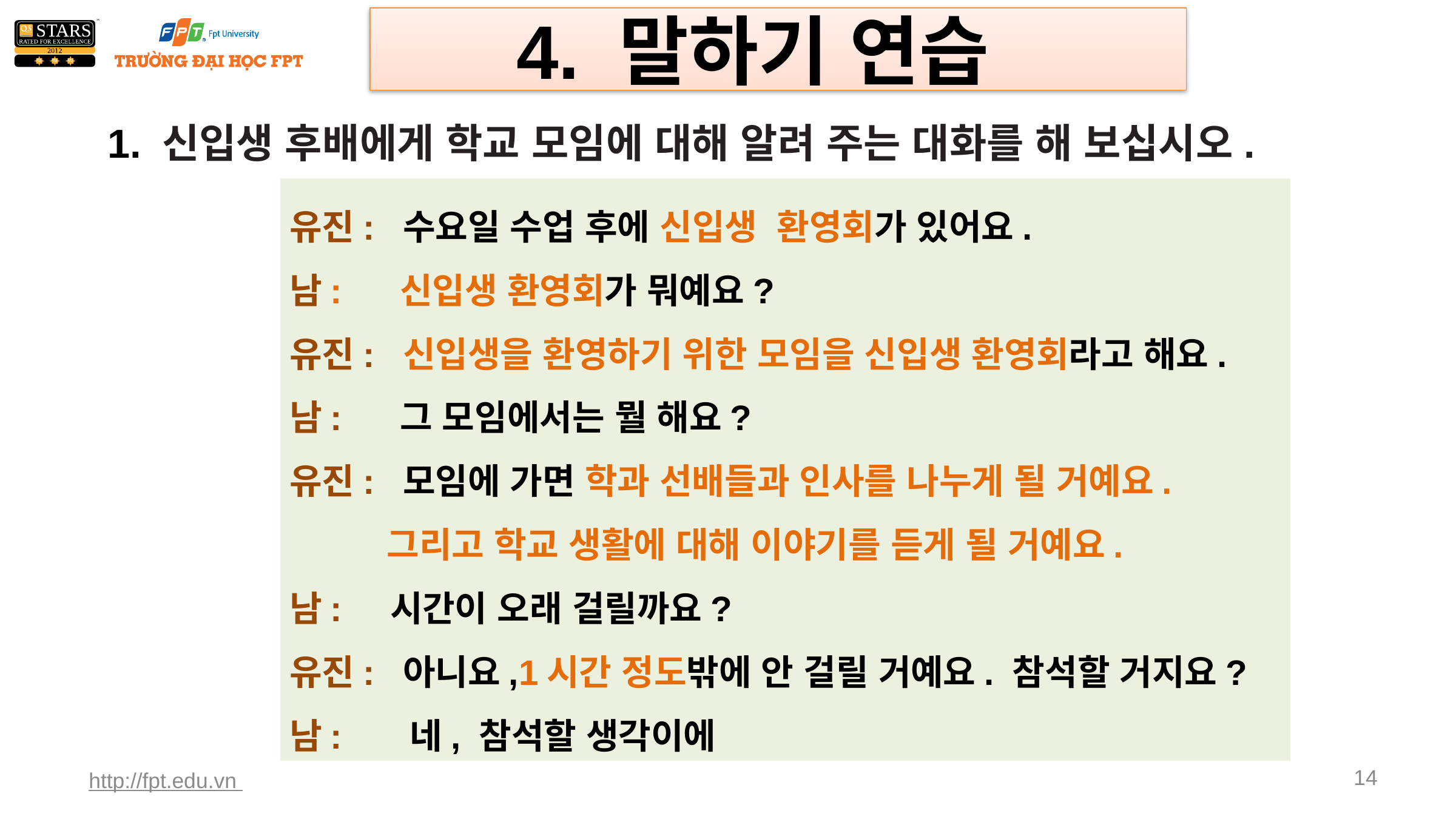

4. 말하기 연습
1. 신입생 후배에게 학교 모임에 대해 알려 주는 대화를 해 보십시오.
유진:  수요일 수업 후에 신입생  환영회가 있어요.
남:     신입생 환영회가 뭐예요?
유진:  신입생을 환영하기 위한 모임을 신입생 환영회라고 해요.
남:     그 모임에서는 뭘 해요?
유진:  모임에 가면 학과 선배들과 인사를 나누게 될 거예요.
         그리고 학교 생활에 대해 이야기를 듣게 될 거예요.
남:    시간이 오래 걸릴까요?
유진:  아니요,1시간 정도밖에 안 걸릴 거예요. 참석할 거지요?
남:      네, 참석할 생각이에
http://fpt.edu.vn
14